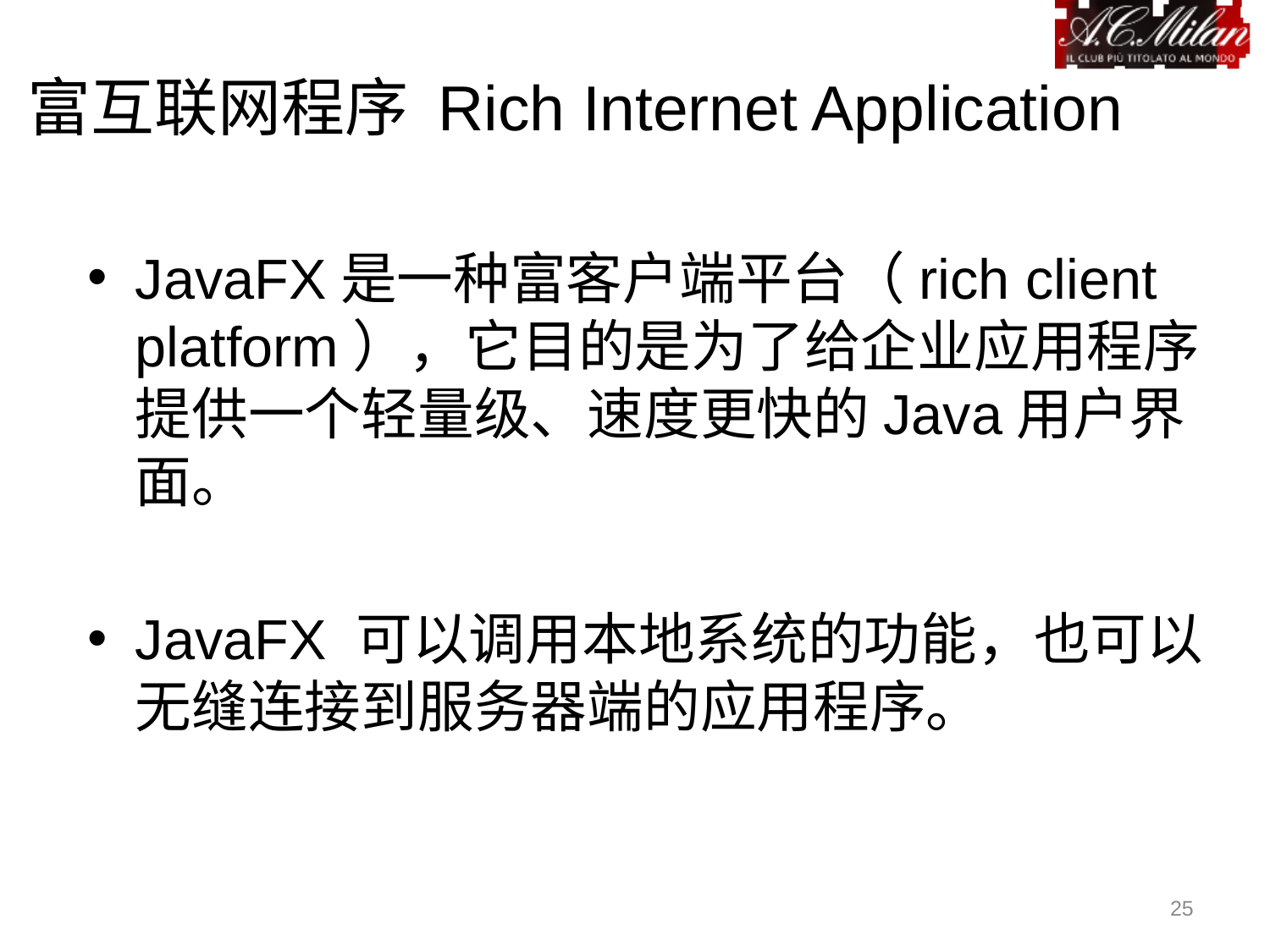

# 富互联网程序 Rich Internet Application
JavaFX是一种富客户端平台（rich client platform），它目的是为了给企业应用程序提供一个轻量级、速度更快的Java用户界面。

JavaFX 可以调用本地系统的功能，也可以无缝连接到服务器端的应用程序。

25